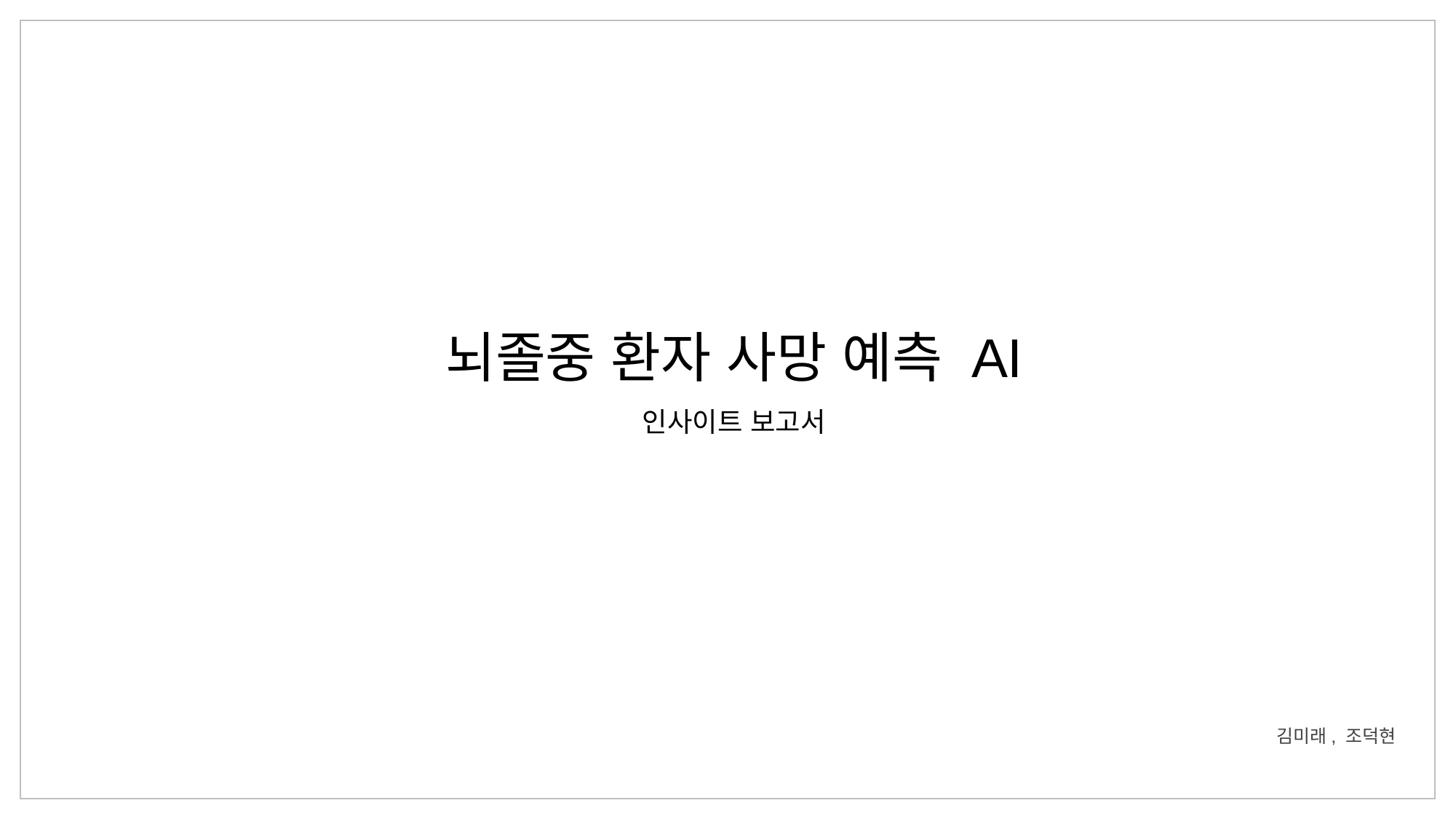

뇌졸중 환자 사망 예측 AI
인사이트 보고서

김미래, 조덕현